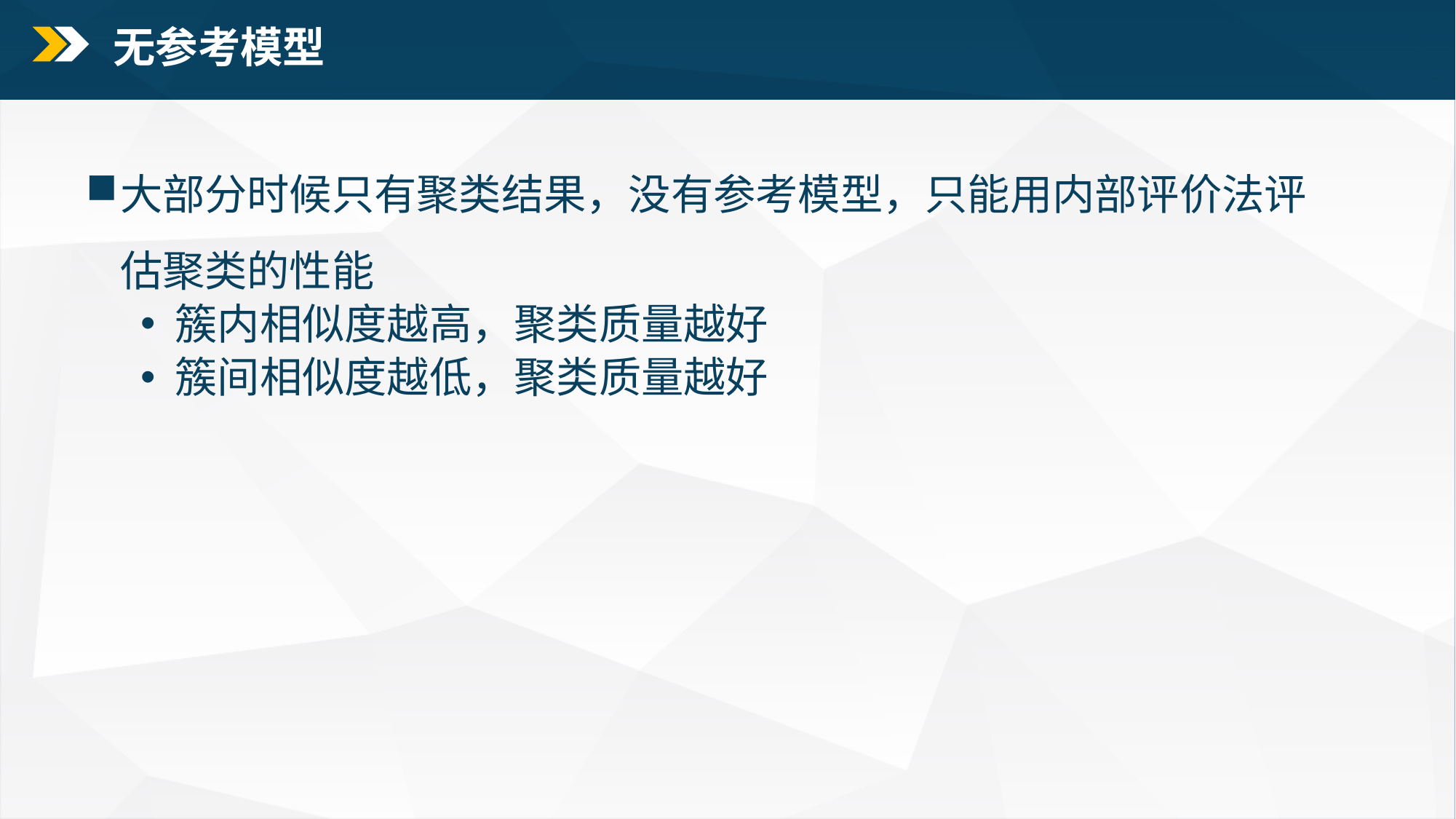

无参考模型
大部分时候只有聚类结果，没有参考模型，只能用内部评价法评估聚类的性能
 簇内相似度越高，聚类质量越好
 簇间相似度越低，聚类质量越好